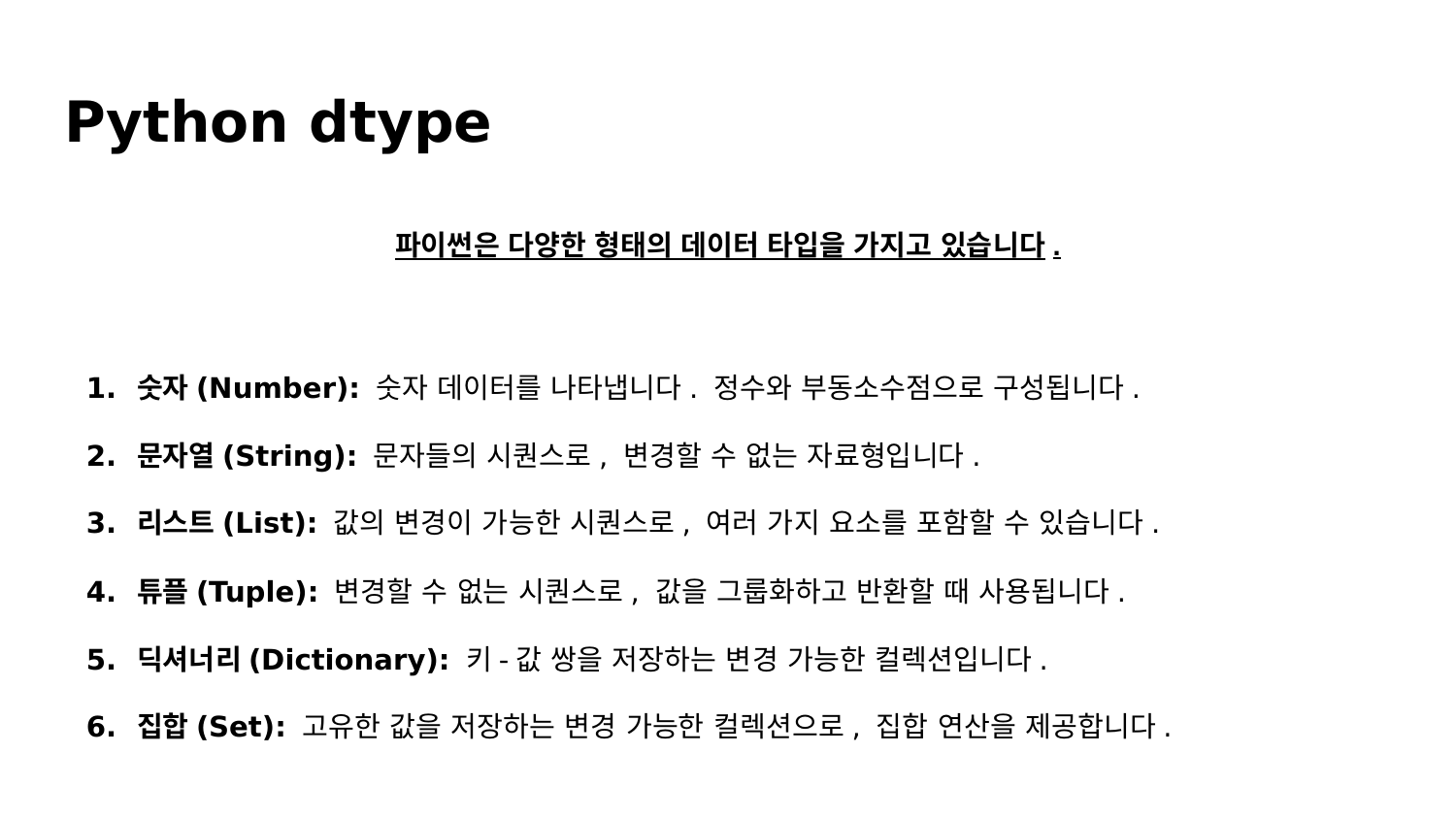

# Python dtype
파이썬은 다양한 형태의 데이터 타입을 가지고 있습니다.
숫자(Number): 숫자 데이터를 나타냅니다. 정수와 부동소수점으로 구성됩니다.
문자열(String): 문자들의 시퀀스로, 변경할 수 없는 자료형입니다.
리스트(List): 값의 변경이 가능한 시퀀스로, 여러 가지 요소를 포함할 수 있습니다.
튜플(Tuple): 변경할 수 없는 시퀀스로, 값을 그룹화하고 반환할 때 사용됩니다.
딕셔너리(Dictionary): 키-값 쌍을 저장하는 변경 가능한 컬렉션입니다.
집합(Set): 고유한 값을 저장하는 변경 가능한 컬렉션으로, 집합 연산을 제공합니다.